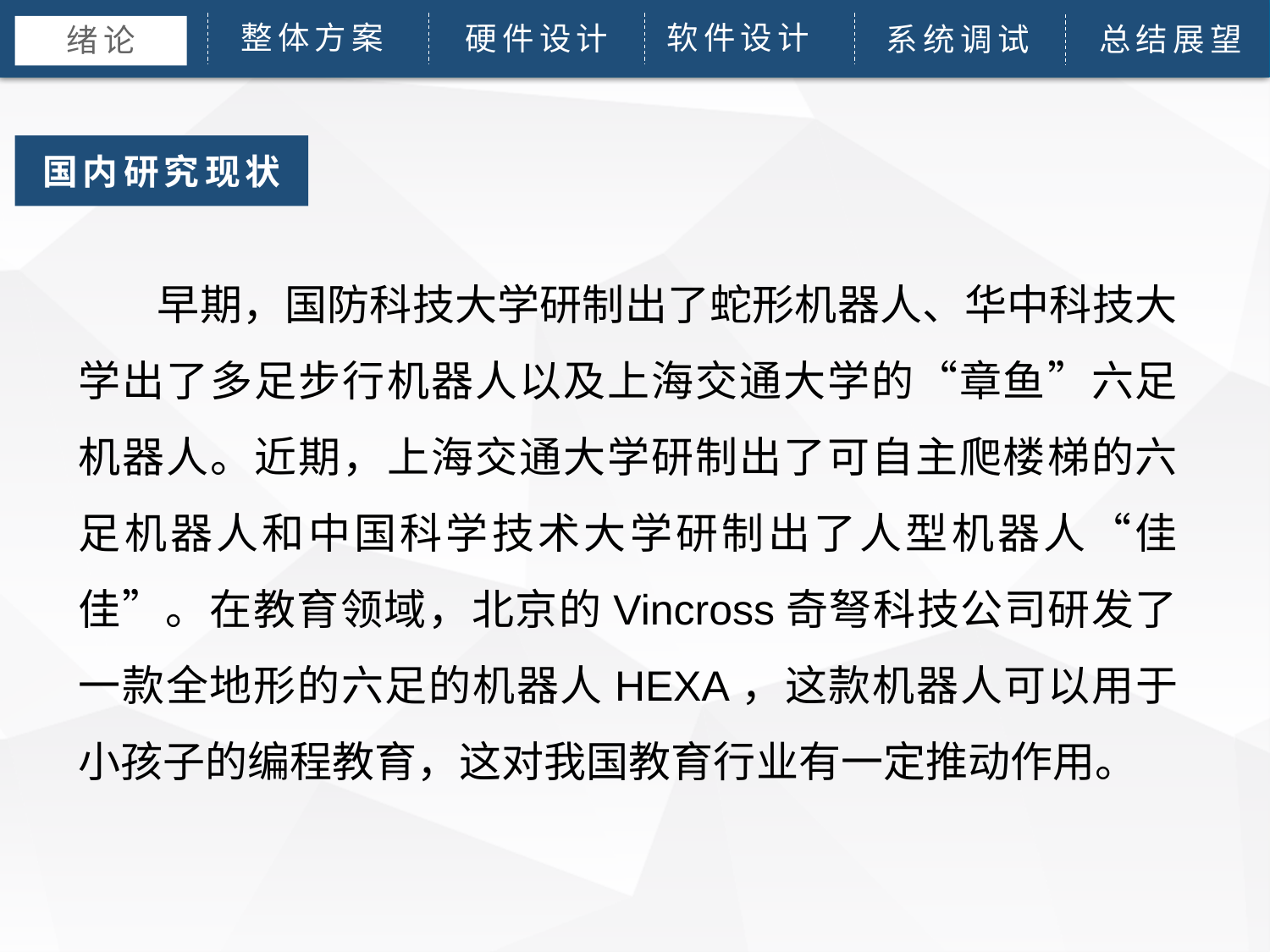

软件设计
整体方案
硬件设计
论文绪论
研究背景
研究方法
研究结果
问题讨论
系统调试
论文总结
总结展望

   绪论

国内研究现状
       早期，国防科技大学研制出了蛇形机器人、华中科技大学出了多足步行机器人以及上海交通大学的“章鱼”六足机器人。近期，上海交通大学研制出了可自主爬楼梯的六足机器人和中国科学技术大学研制出了人型机器人“佳佳”。在教育领域，北京的Vincross奇弩科技公司研发了一款全地形的六足的机器人HEXA，这款机器人可以用于小孩子的编程教育，这对我国教育行业有一定推动作用。